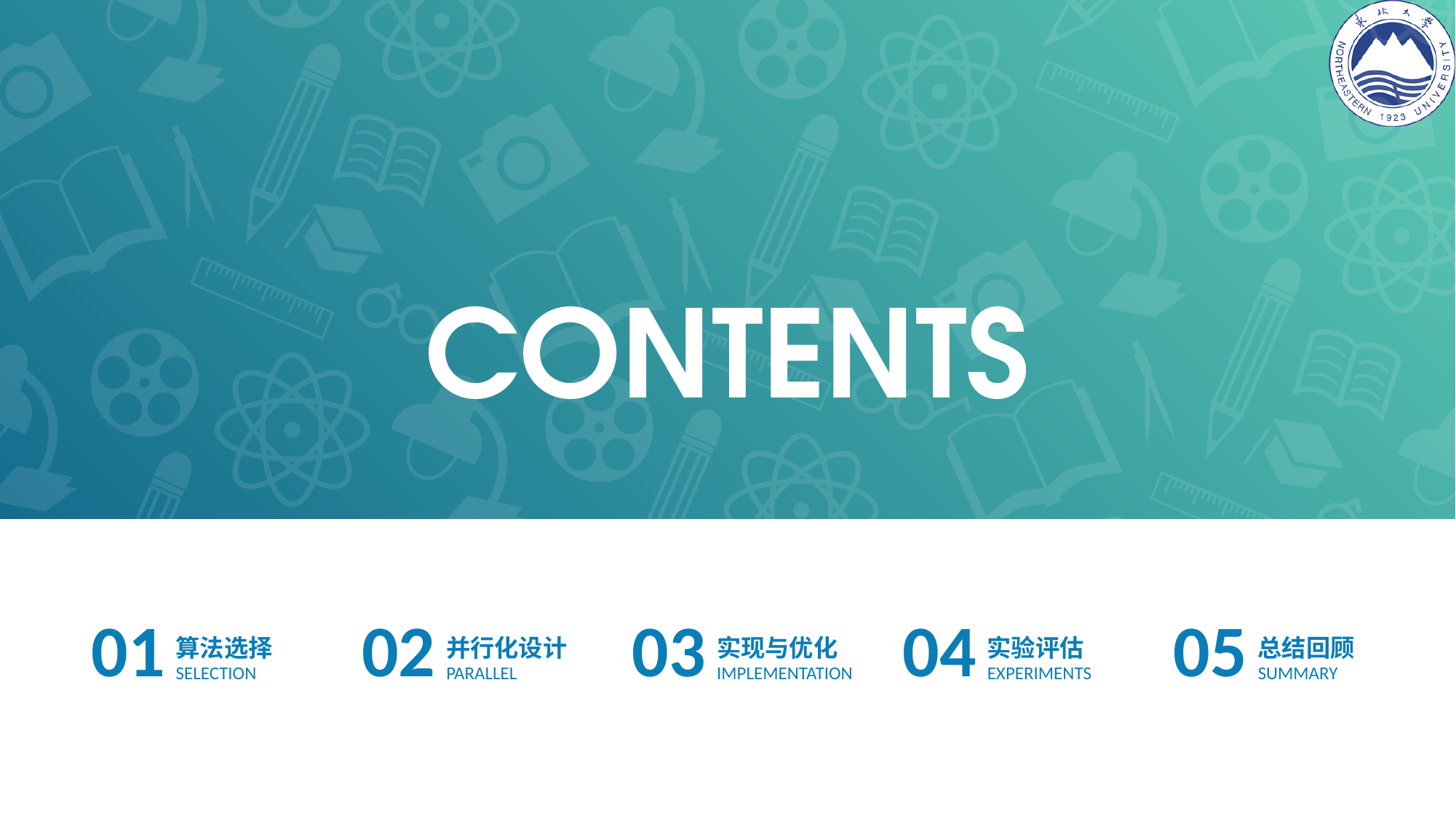

CONTENTS
01
算法选择
SELECTION
02
并行化设计
PARALLEL
03
实现与优化
IMPLEMENTATION
04
实验评估
EXPERIMENTS
05
总结回顾
SUMMARY